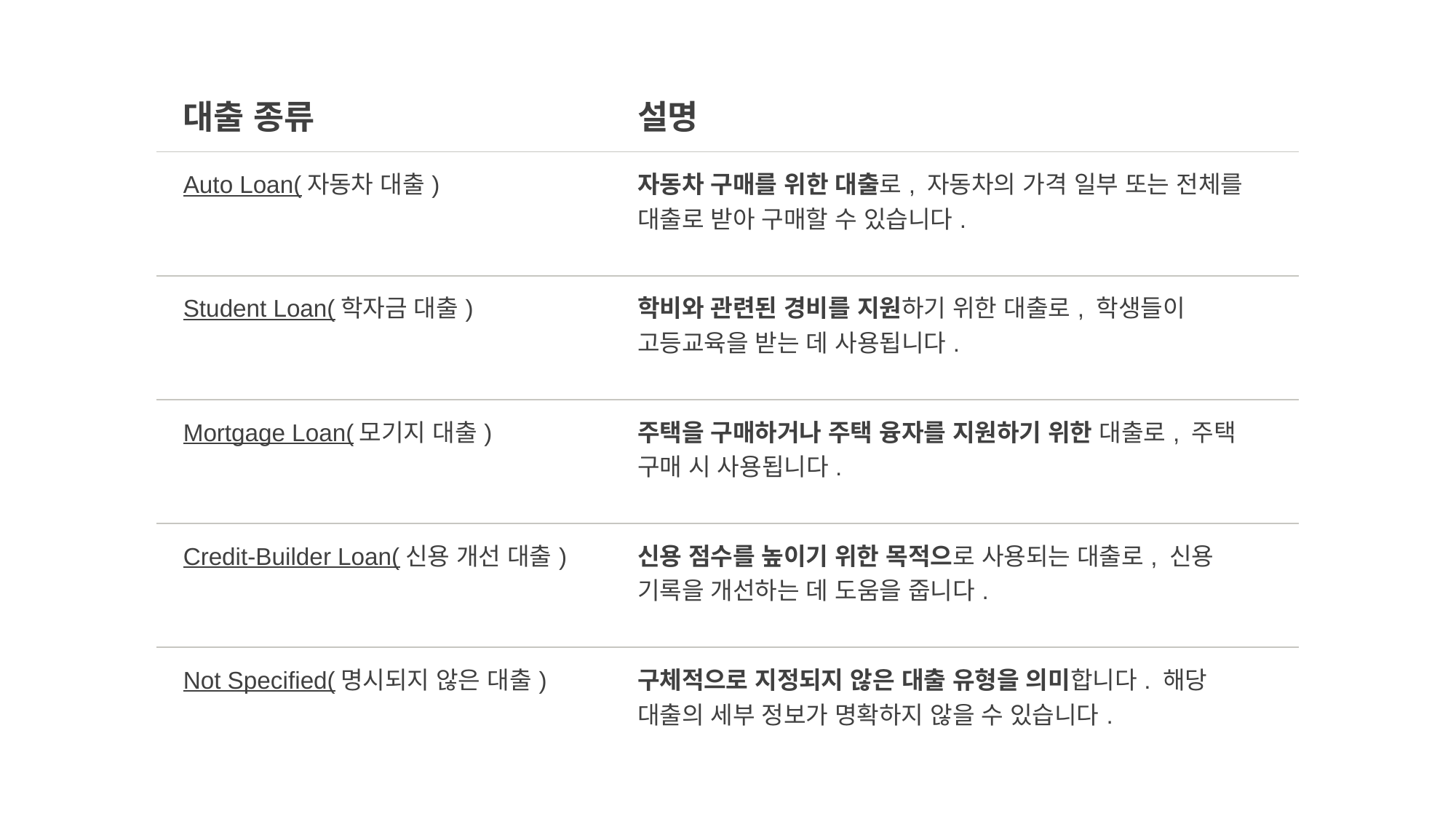

| 대출 종류 | 설명 |
| --- | --- |
| Auto Loan(자동차 대출) | 자동차 구매를 위한 대출로, 자동차의 가격 일부 또는 전체를 대출로 받아 구매할 수 있습니다. |
| Student Loan(학자금 대출) | 학비와 관련된 경비를 지원하기 위한 대출로, 학생들이 고등교육을 받는 데 사용됩니다. |
| Mortgage Loan(모기지 대출) | 주택을 구매하거나 주택 융자를 지원하기 위한 대출로, 주택 구매 시 사용됩니다. |
| Credit-Builder Loan(신용 개선 대출) | 신용 점수를 높이기 위한 목적으로 사용되는 대출로, 신용 기록을 개선하는 데 도움을 줍니다. |
| Not Specified(명시되지 않은 대출) | 구체적으로 지정되지 않은 대출 유형을 의미합니다. 해당 대출의 세부 정보가 명확하지 않을 수 있습니다. |